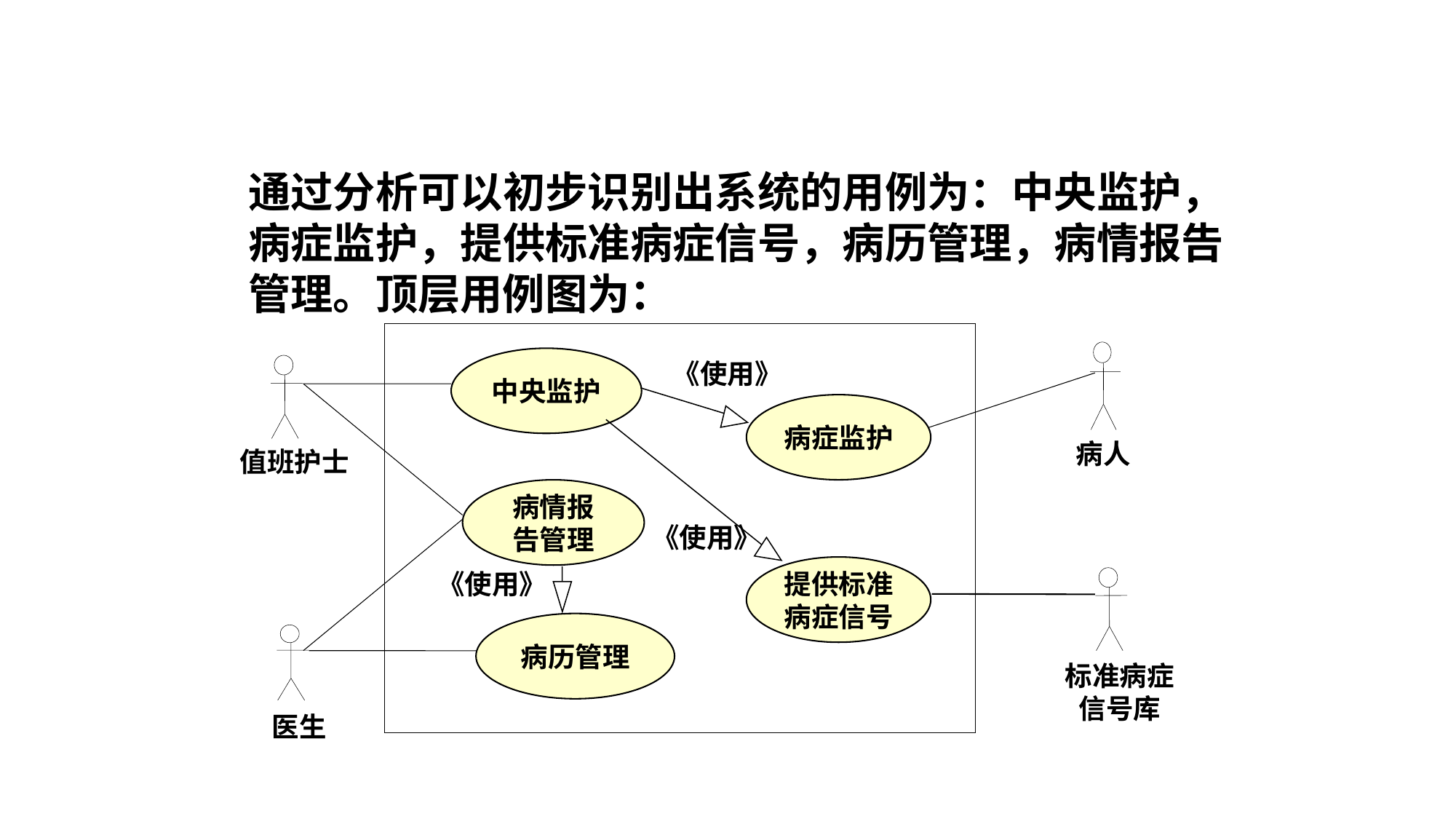

2、识别出系统的用例
通过分析可以初步识别出系统的用例为：中央监护，病症监护，提供标准病症信号，病历管理，病情报告管理。顶层用例图为：

中央监护
《使用》

病症监护

病人
值班护士
病情报
告管理
《使用》

提供标准
病症信号
《使用》

病历管理

 医生

标准病症
信号库